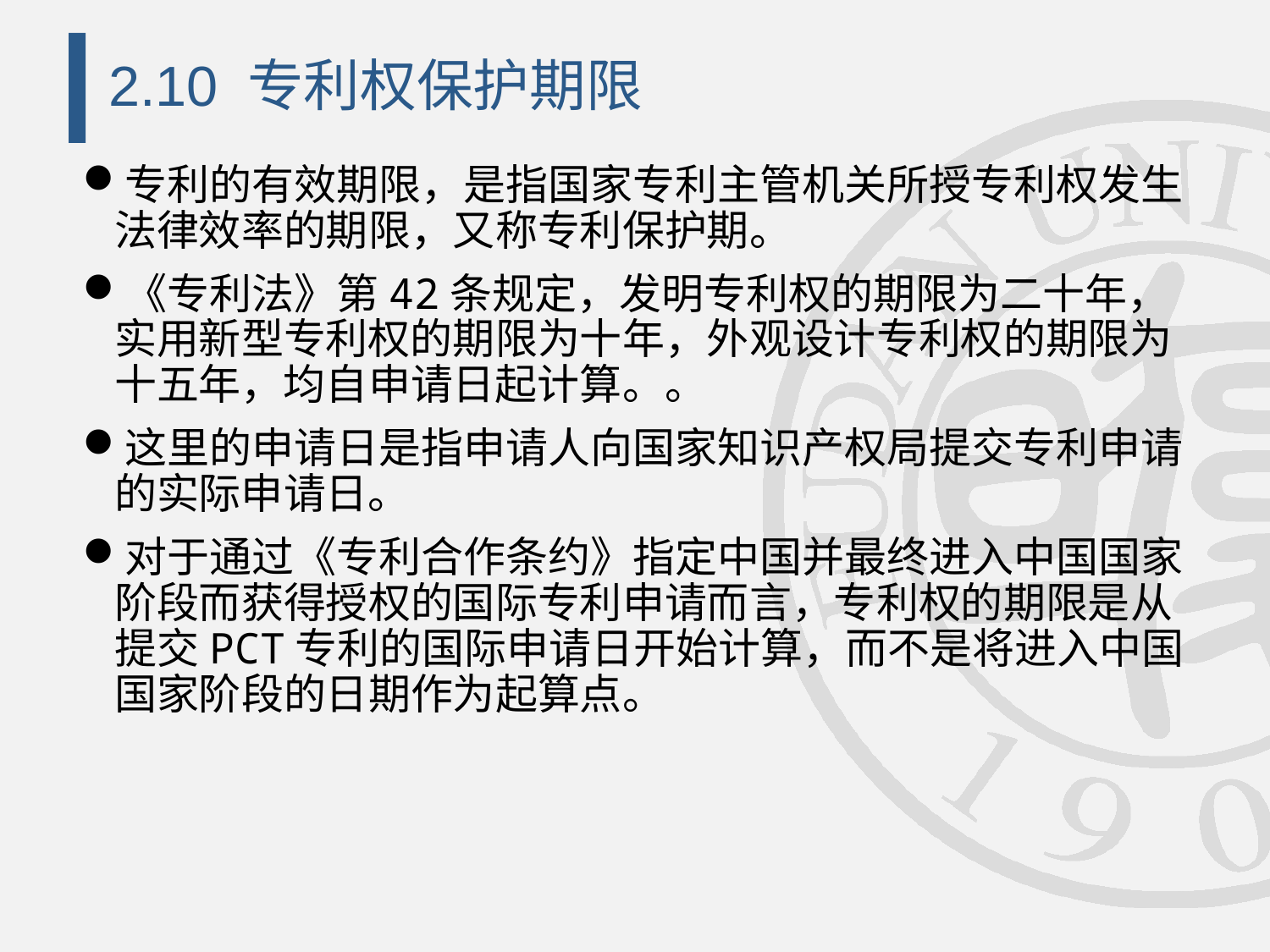

# 2.10 专利权保护期限
专利的有效期限，是指国家专利主管机关所授专利权发生法律效率的期限，又称专利保护期。
《专利法》第42条规定，发明专利权的期限为二十年，实用新型专利权的期限为十年，外观设计专利权的期限为十五年，均自申请日起计算。。
这里的申请日是指申请人向国家知识产权局提交专利申请的实际申请日。
对于通过《专利合作条约》指定中国并最终进入中国国家阶段而获得授权的国际专利申请而言，专利权的期限是从提交PCT专利的国际申请日开始计算，而不是将进入中国国家阶段的日期作为起算点。